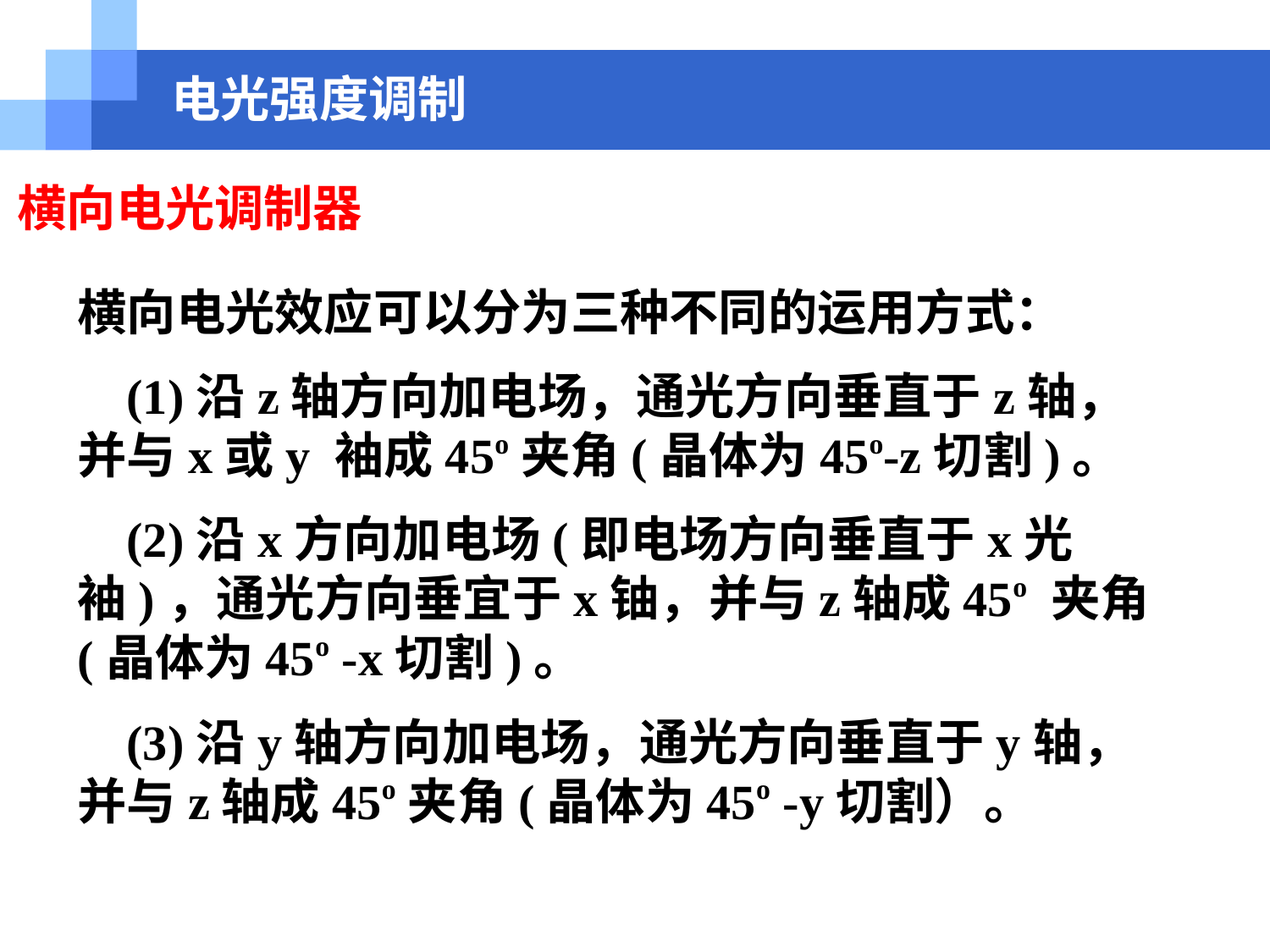

# 电光强度调制
横向电光调制器
横向电光效应可以分为三种不同的运用方式：
    (1)沿z轴方向加电场，通光方向垂直于z轴，并与x或y 袖成45o夹角(晶体为45o-z切割)。
    (2)沿x方向加电场(即电场方向垂直于x光袖)，通光方向垂宜于x铀，并与z轴成45o 夹角(晶体为45o -x切割)。
    (3)沿y轴方向加电场，通光方向垂直于y轴，并与z轴成45o夹角(晶体为45o -y切割）。